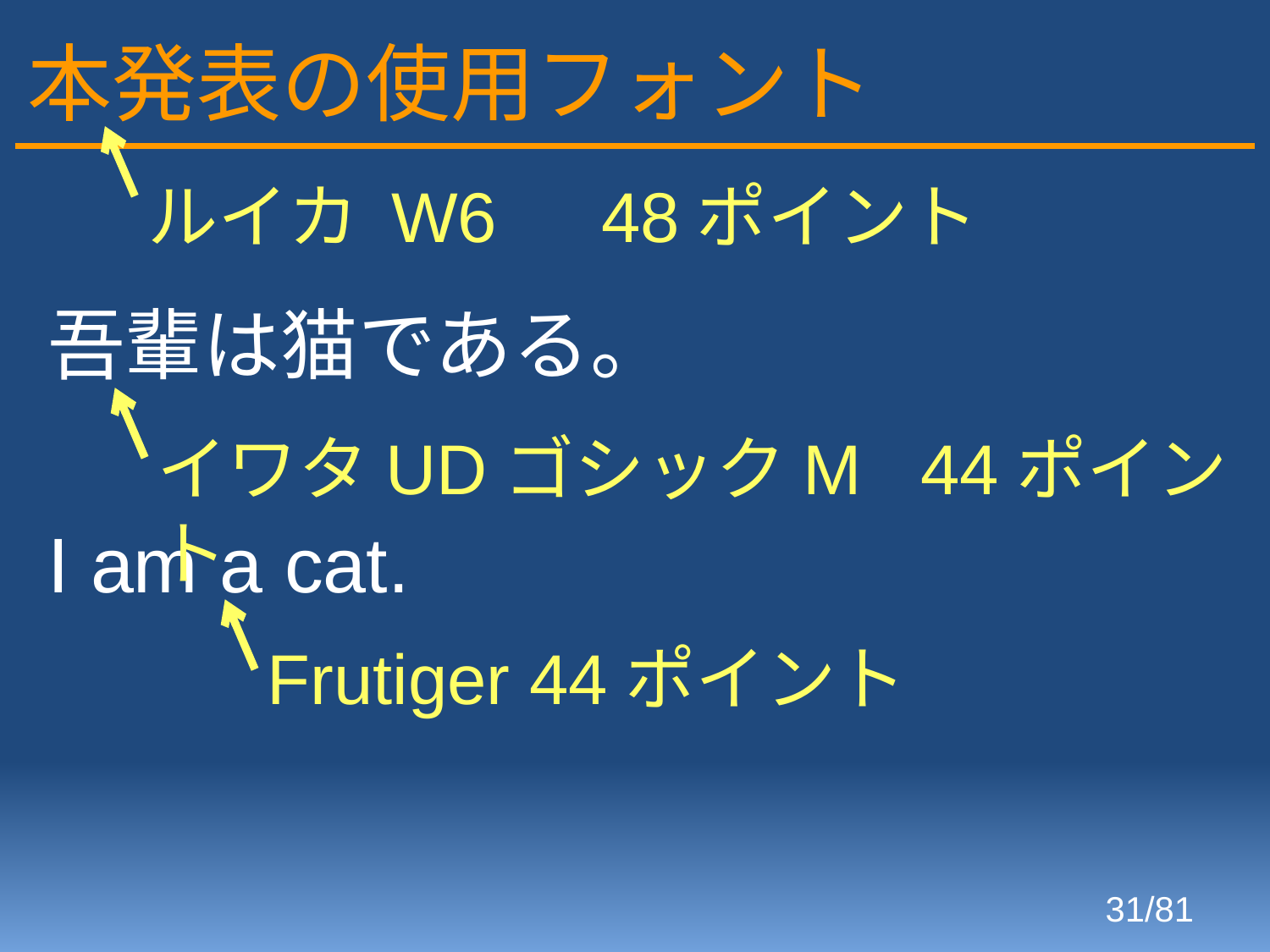

# 本発表の使用フォント
ルイカ W6　48ポイント
吾輩は猫である。
イワタUDゴシックM   44ポイント
I am a cat.
Frutiger 44ポイント
31/81